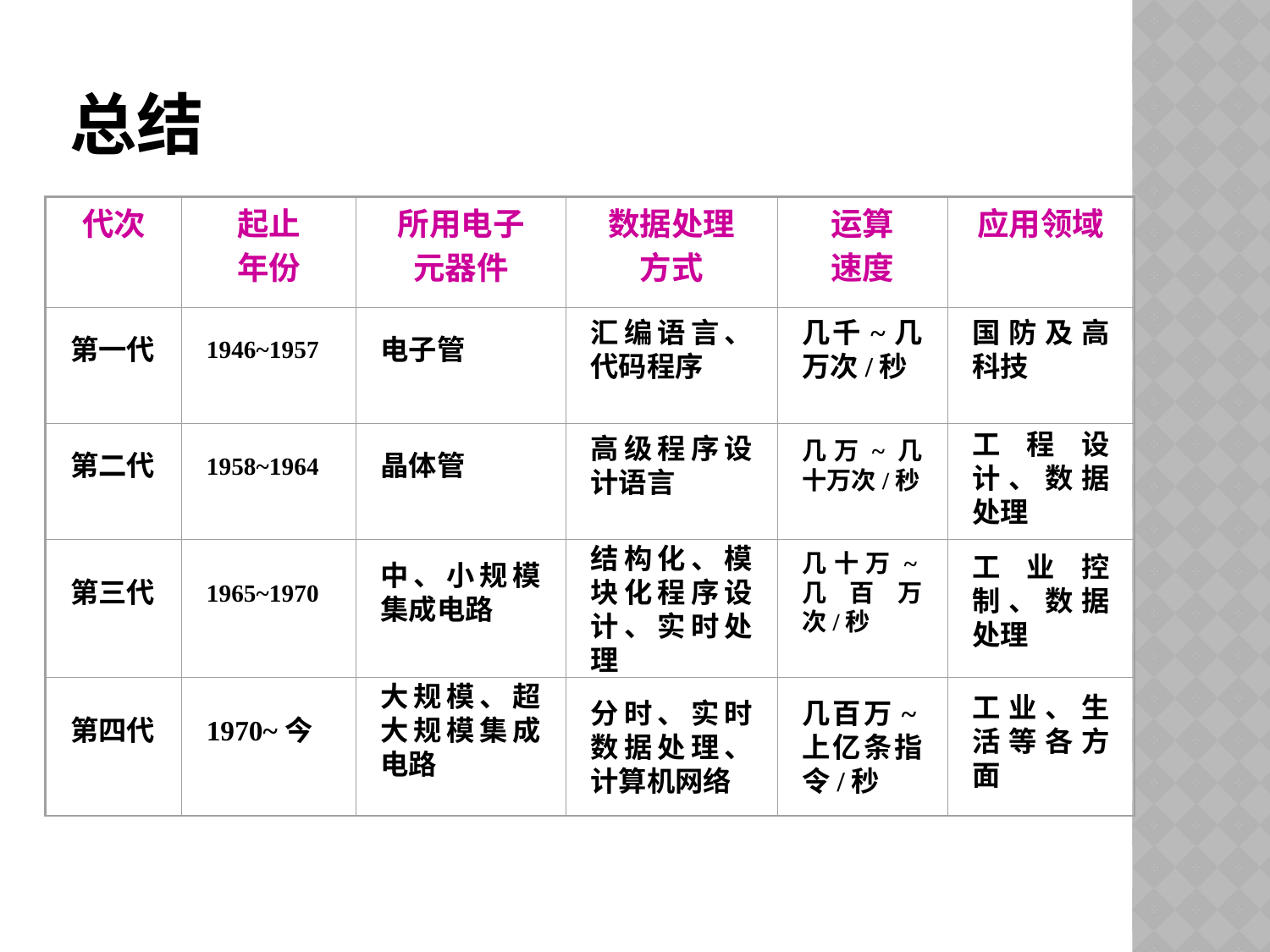

# 总结

代次

起止
年份

所用电子
元器件

数据处理
方式

运算
速度

应用领域

第一代

1946~1957

电子管

汇编语言、代码程序

几千~几万次/秒

国防及高科技

第二代

1958~1964

晶体管

高级程序设计语言

几万~几十万次/秒

工程设计、数据处理

第三代

1965~1970

中、小规模集成电路

结构化、模块化程序设计、实时处理

几十万~几百万次/秒

工业控制、数据处理

第四代

1970~今

大规模、超大规模集成电路

分时、实时数据处理、计算机网络

几百万~上亿条指令/秒

工业、生活等各方面